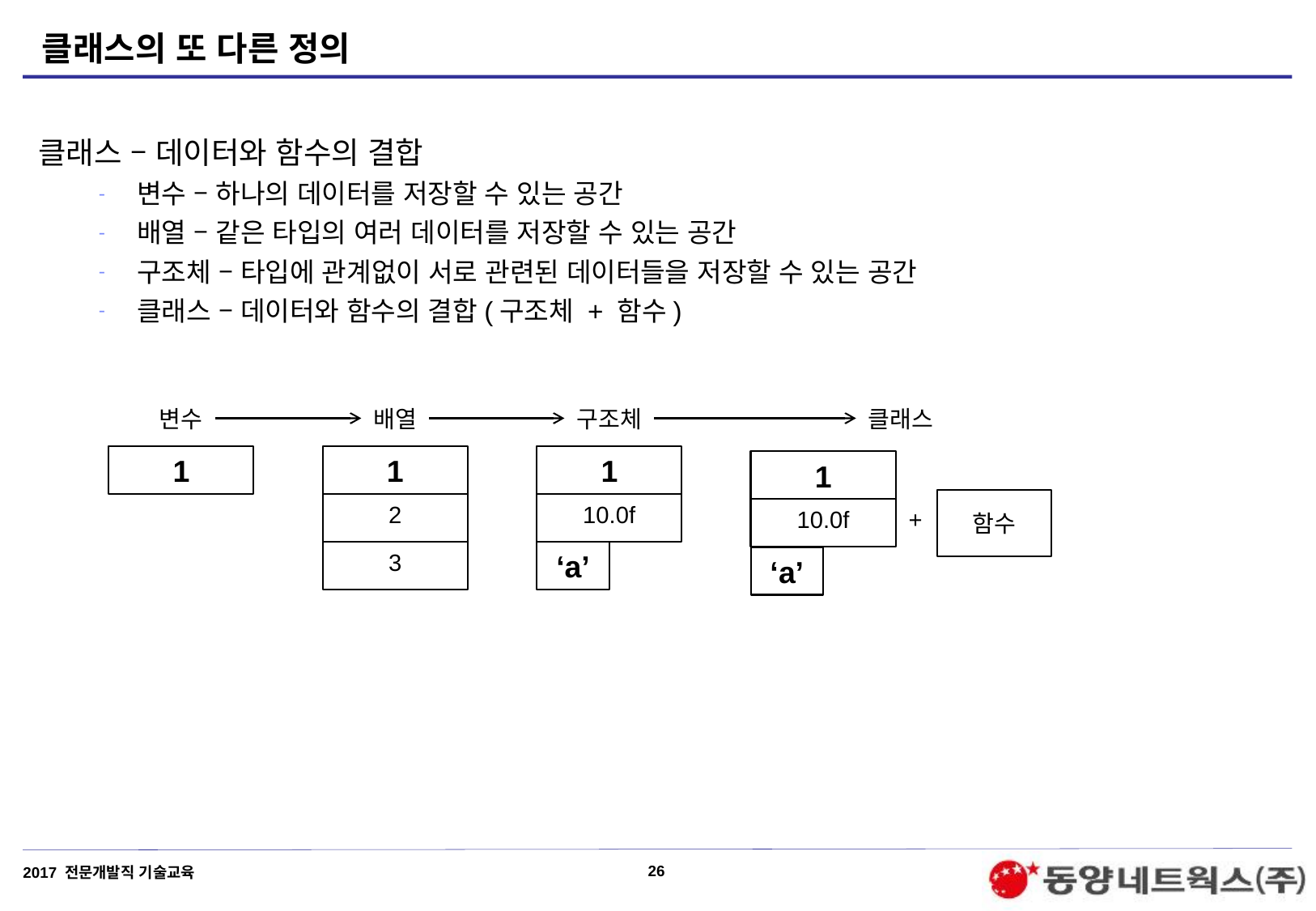

# 클래스의 또 다른 정의
클래스 – 데이터와 함수의 결합
변수 – 하나의 데이터를 저장할 수 있는 공간
배열 – 같은 타입의 여러 데이터를 저장할 수 있는 공간
구조체 – 타입에 관계없이 서로 관련된 데이터들을 저장할 수 있는 공간
클래스 – 데이터와 함수의 결합(구조체 + 함수)
변수
1
배열
1
2
3
구조체
1
10.0f
‘a’
클래스
1
10.0f
‘a’
함수
+